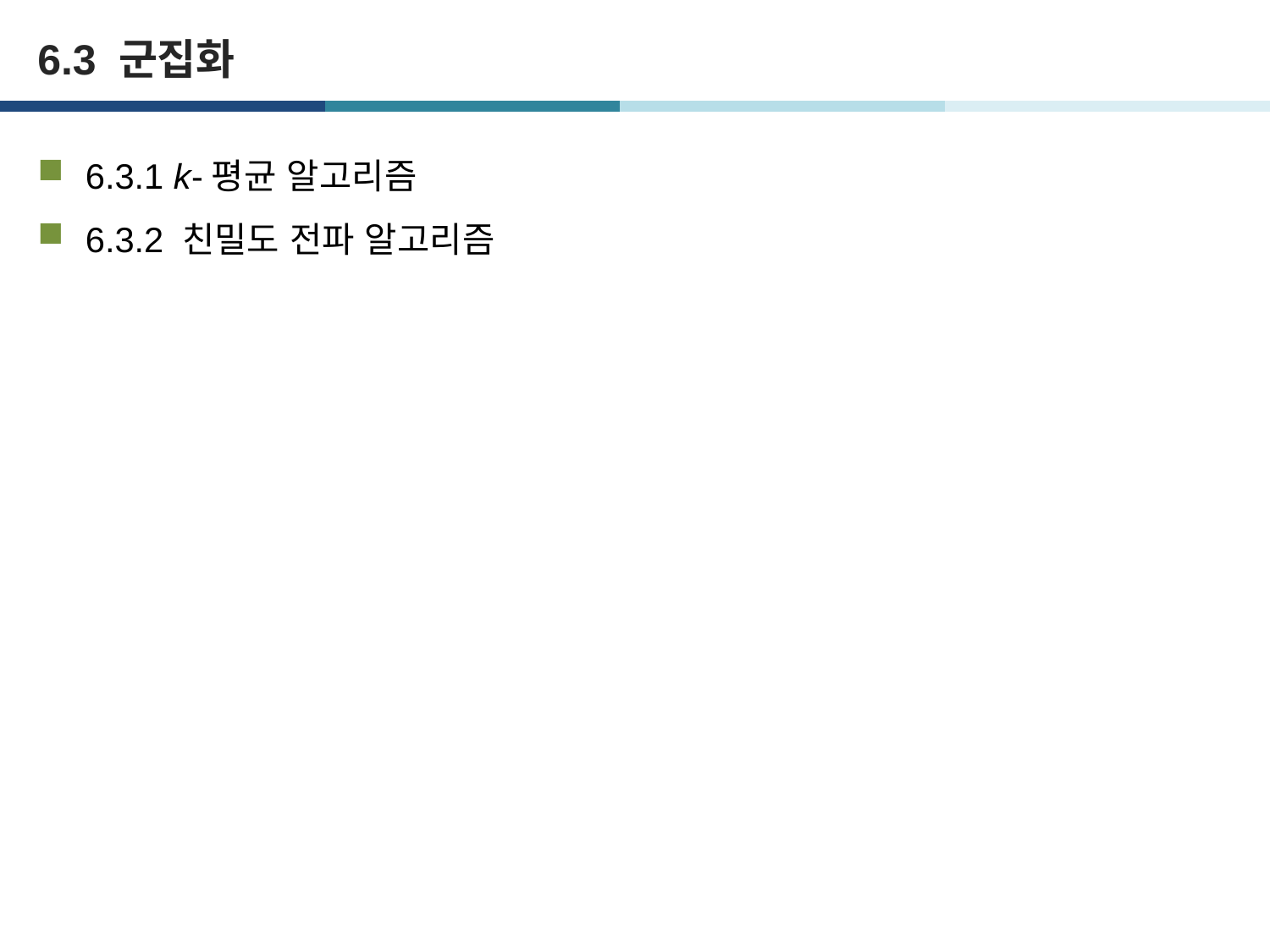

# 6.3 군집화
6.3.1 k-평균 알고리즘
6.3.2 친밀도 전파 알고리즘